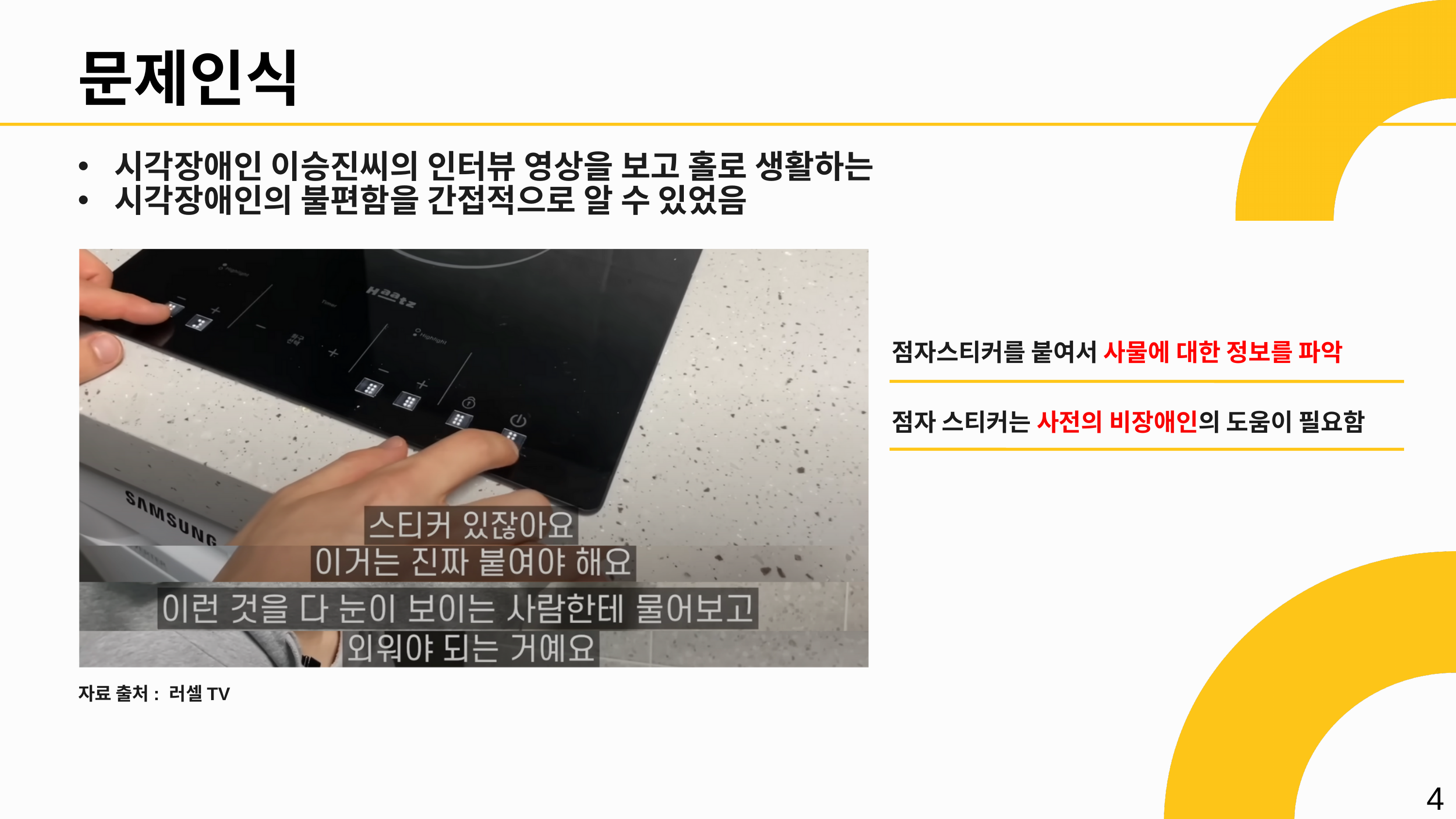

문제인식

시각장애인 이승진씨의 인터뷰 영상을 보고 홀로 생활하는
시각장애인의 불편함을 간접적으로 알 수 있었음

점자스티커를 붙여서 사물에 대한 정보를 파악

점자 스티커는 사전의 비장애인의 도움이 필요함

자료 출처: 러셀TV
4